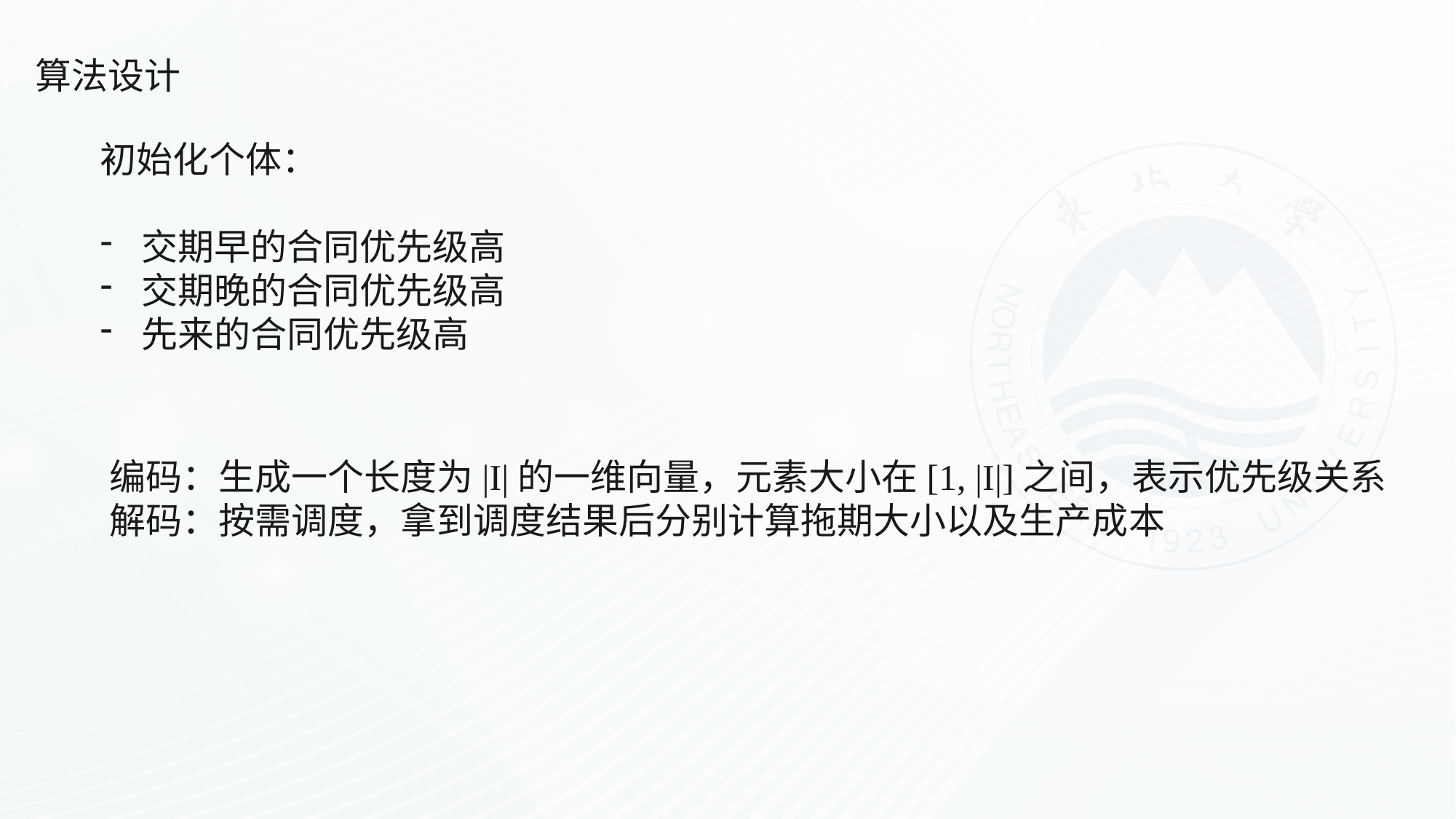

算法设计
初始化个体：

交期早的合同优先级高
交期晚的合同优先级高
先来的合同优先级高

编码：生成一个长度为|I|的一维向量，元素大小在[1, |I|]之间，表示优先级关系
解码：按需调度，拿到调度结果后分别计算拖期大小以及生产成本